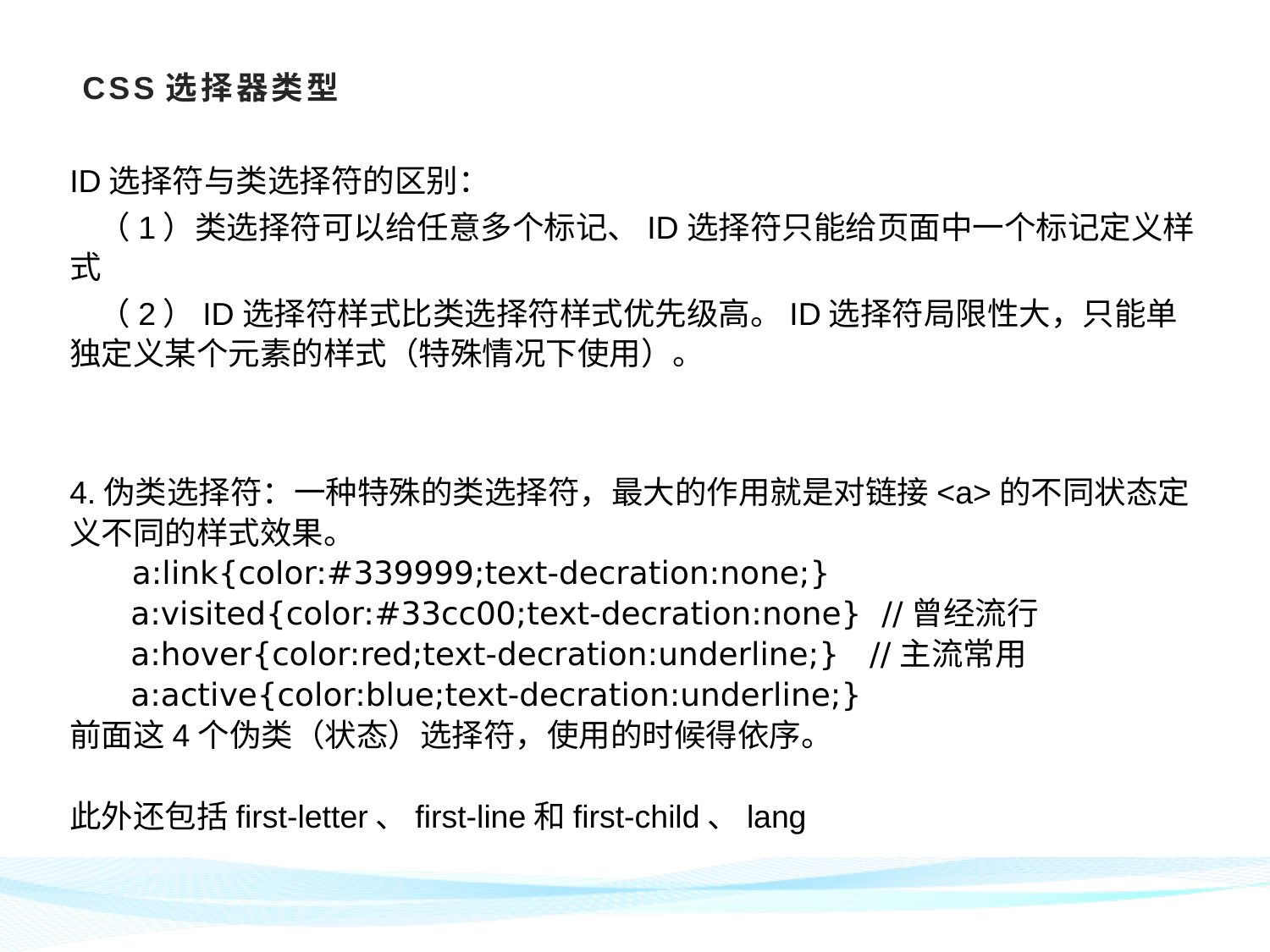

# CSS选择器类型
ID选择符与类选择符的区别：
   （1）类选择符可以给任意多个标记、ID选择符只能给页面中一个标记定义样式
   （2）ID选择符样式比类选择符样式优先级高。ID选择符局限性大，只能单独定义某个元素的样式（特殊情况下使用）。

4.伪类选择符：一种特殊的类选择符，最大的作用就是对链接<a>的不同状态定义不同的样式效果。
       a:link{color:#339999;text-decration:none;}
      a:visited{color:#33cc00;text-decration:none}  //曾经流行
      a:hover{color:red;text-decration:underline;}   //主流常用
      a:active{color:blue;text-decration:underline;}
前面这4个伪类（状态）选择符，使用的时候得依序。

此外还包括first-letter、first-line和first-child、lang